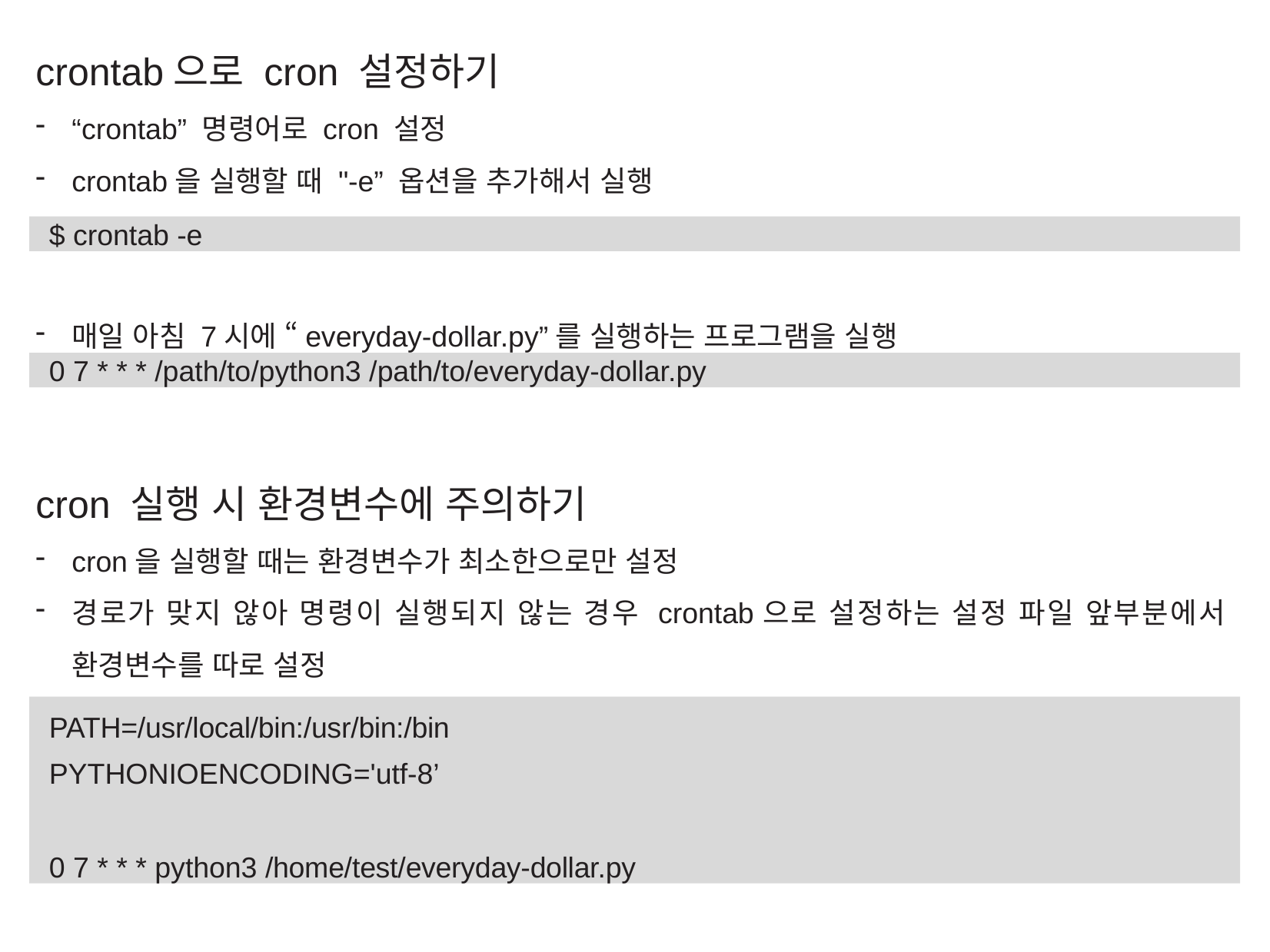

crontab으로 cron 설정하기
“crontab” 명령어로 cron 설정
crontab을 실행할 때 "-e” 옵션을 추가해서 실행

매일 아침 7시에 “everyday-dollar.py”를 실행하는 프로그램을 실행

cron 실행 시 환경변수에 주의하기
cron을 실행할 때는 환경변수가 최소한으로만 설정
경로가 맞지 않아 명령이 실행되지 않는 경우 crontab으로 설정하는 설정 파일 앞부분에서  환경변수를 따로 설정

$ crontab -e
0 7 * * * /path/to/python3 /path/to/everyday-dollar.py
PATH=/usr/local/bin:/usr/bin:/bin
PYTHONIOENCODING='utf-8’

0 7 * * * python3 /home/test/everyday-dollar.py